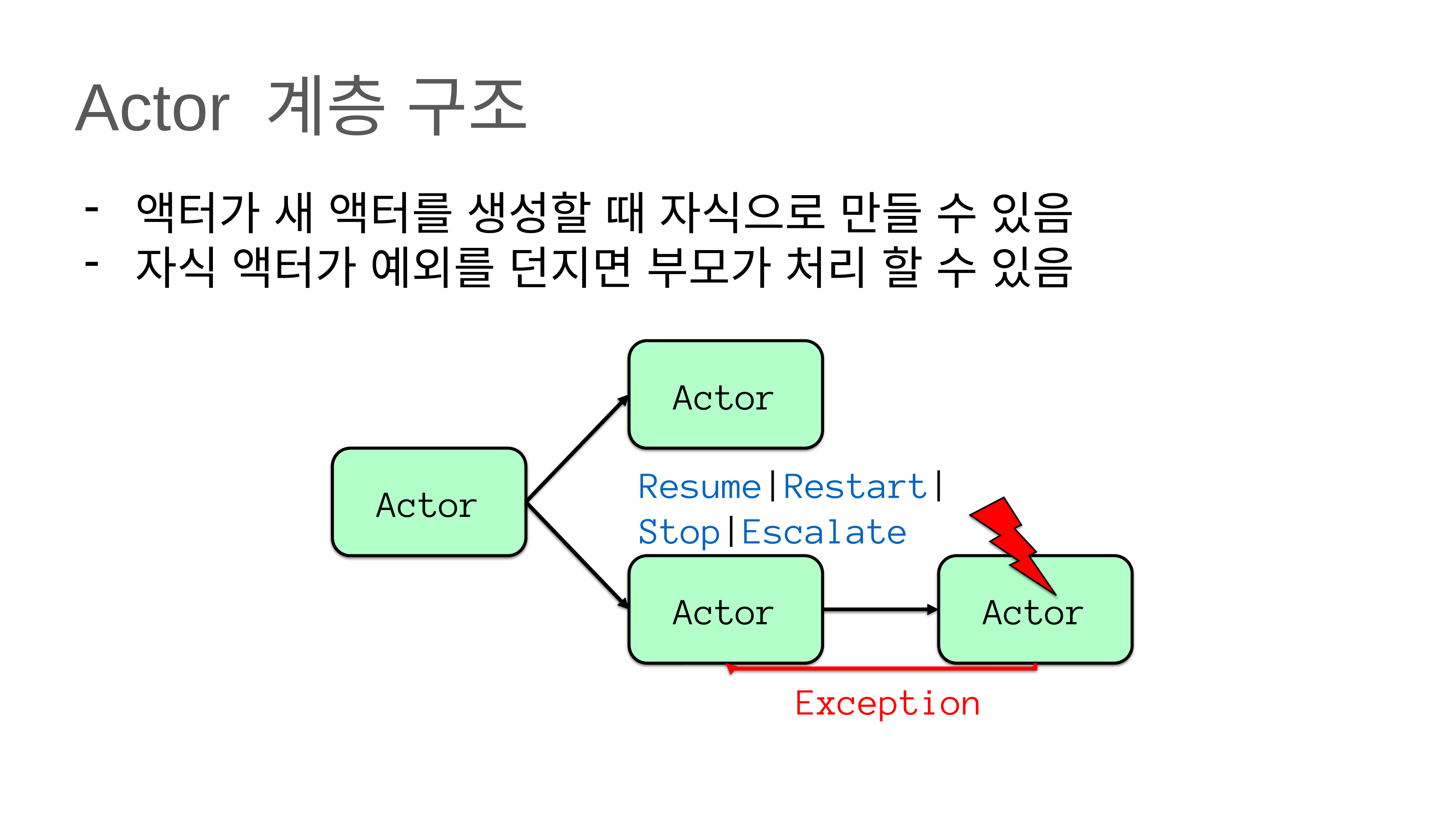

Actor 계층 구조
액터가 새 액터를 생성할 때 자식으로 만들 수 있음
자식 액터가 예외를 던지면 부모가 처리 할 수 있음
Actor
Actor
Resume|Restart|
Stop|Escalate

Actor
Actor
Exception